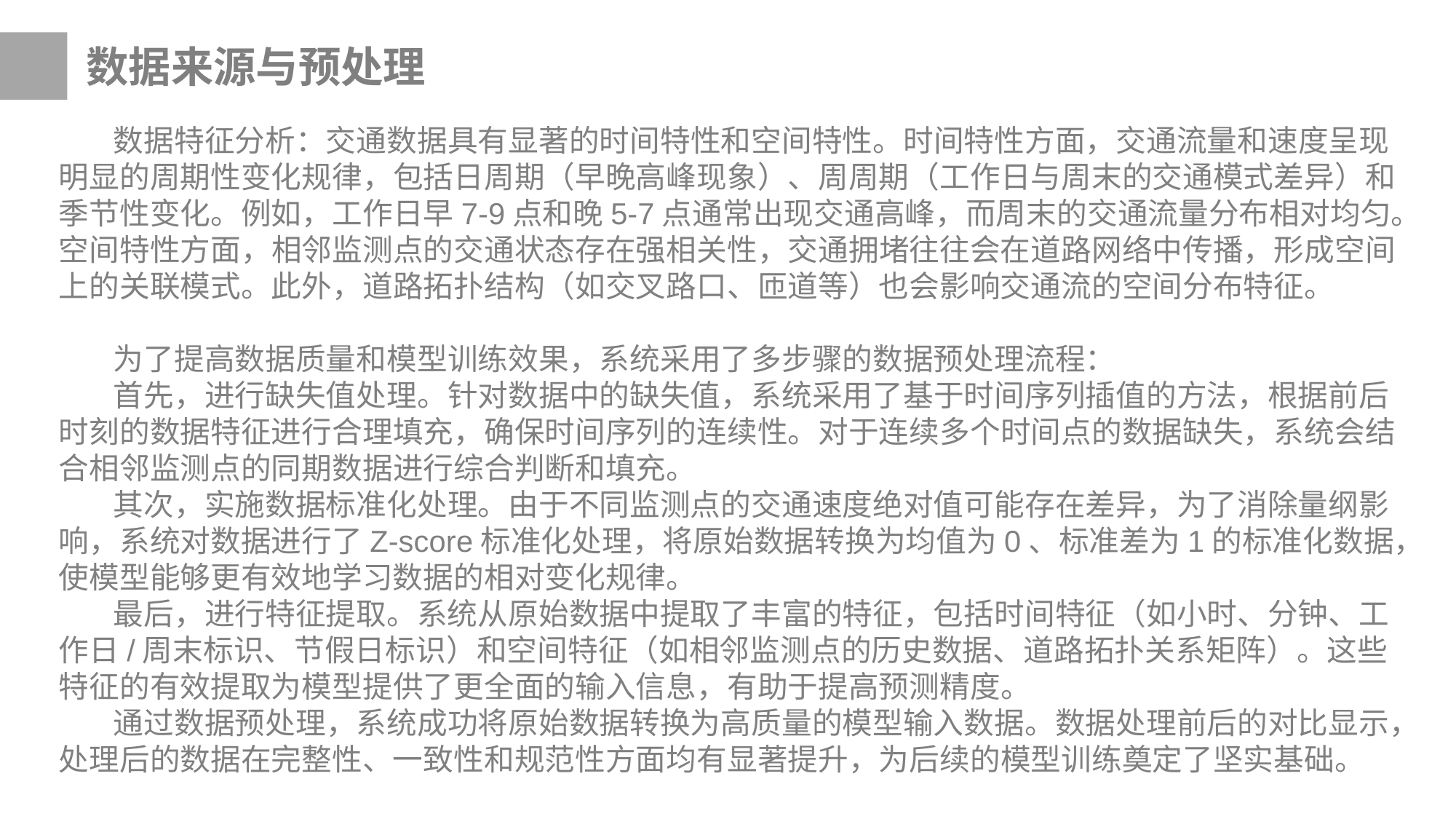

数据来源与预处理
数据特征分析：交通数据具有显著的时间特性和空间特性。时间特性方面，交通流量和速度呈现明显的周期性变化规律，包括日周期（早晚高峰现象）、周周期（工作日与周末的交通模式差异）和季节性变化。例如，工作日早7-9点和晚5-7点通常出现交通高峰，而周末的交通流量分布相对均匀。空间特性方面，相邻监测点的交通状态存在强相关性，交通拥堵往往会在道路网络中传播，形成空间上的关联模式。此外，道路拓扑结构（如交叉路口、匝道等）也会影响交通流的空间分布特征。

为了提高数据质量和模型训练效果，系统采用了多步骤的数据预处理流程：
首先，进行缺失值处理。针对数据中的缺失值，系统采用了基于时间序列插值的方法，根据前后时刻的数据特征进行合理填充，确保时间序列的连续性。对于连续多个时间点的数据缺失，系统会结合相邻监测点的同期数据进行综合判断和填充。
其次，实施数据标准化处理。由于不同监测点的交通速度绝对值可能存在差异，为了消除量纲影响，系统对数据进行了Z-score标准化处理，将原始数据转换为均值为0、标准差为1的标准化数据，使模型能够更有效地学习数据的相对变化规律。
最后，进行特征提取。系统从原始数据中提取了丰富的特征，包括时间特征（如小时、分钟、工作日/周末标识、节假日标识）和空间特征（如相邻监测点的历史数据、道路拓扑关系矩阵）。这些特征的有效提取为模型提供了更全面的输入信息，有助于提高预测精度。
通过数据预处理，系统成功将原始数据转换为高质量的模型输入数据。数据处理前后的对比显示，处理后的数据在完整性、一致性和规范性方面均有显著提升，为后续的模型训练奠定了坚实基础。